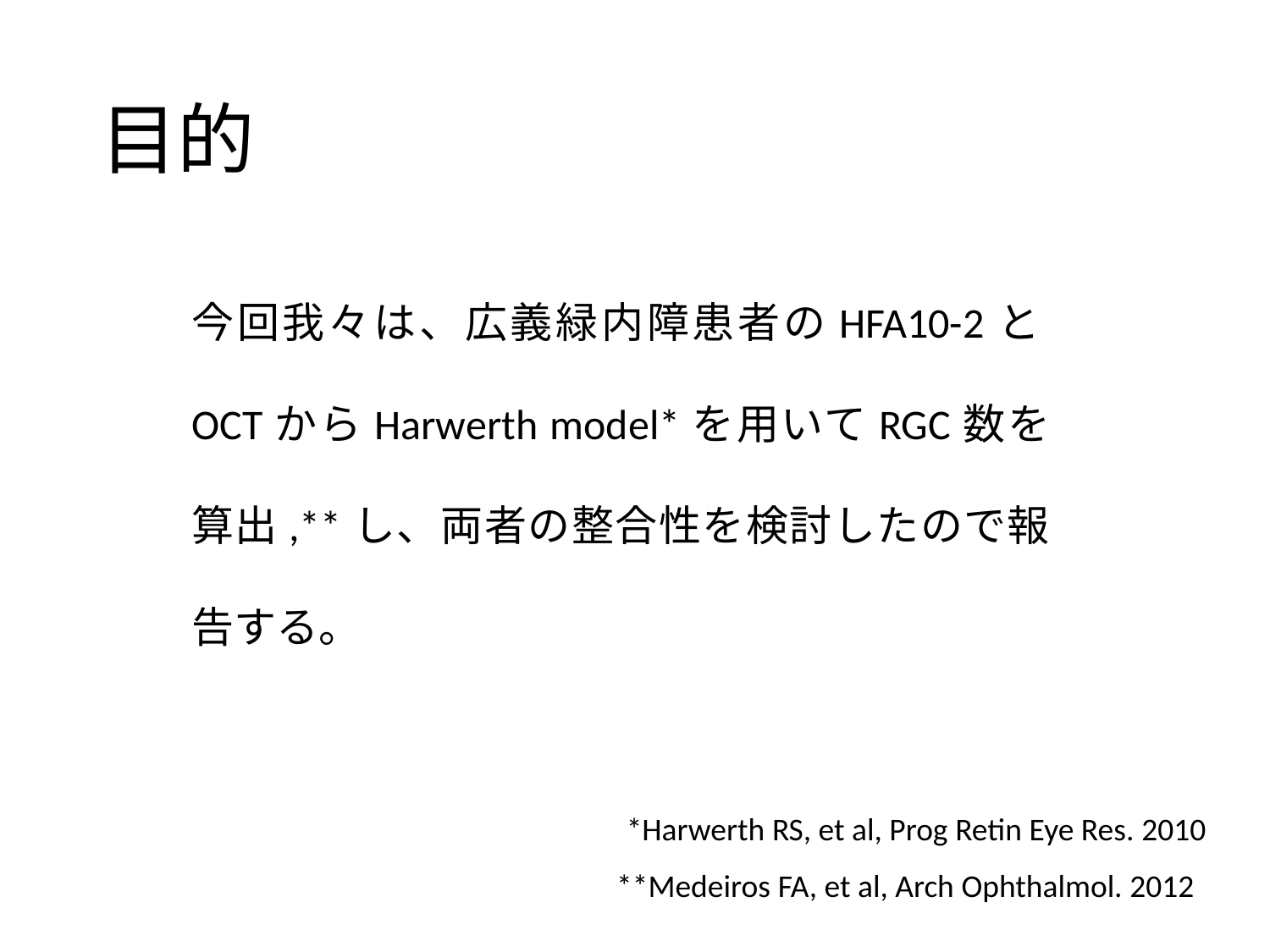

# 目的
今回我々は、広義緑内障患者のHFA10-2とOCTからHarwerth model*を用いてRGC数を算出,**し、両者の整合性を検討したので報告する。
   *Harwerth RS, et al, Prog Retin Eye Res. 2010
**Medeiros FA, et al, Arch Ophthalmol. 2012